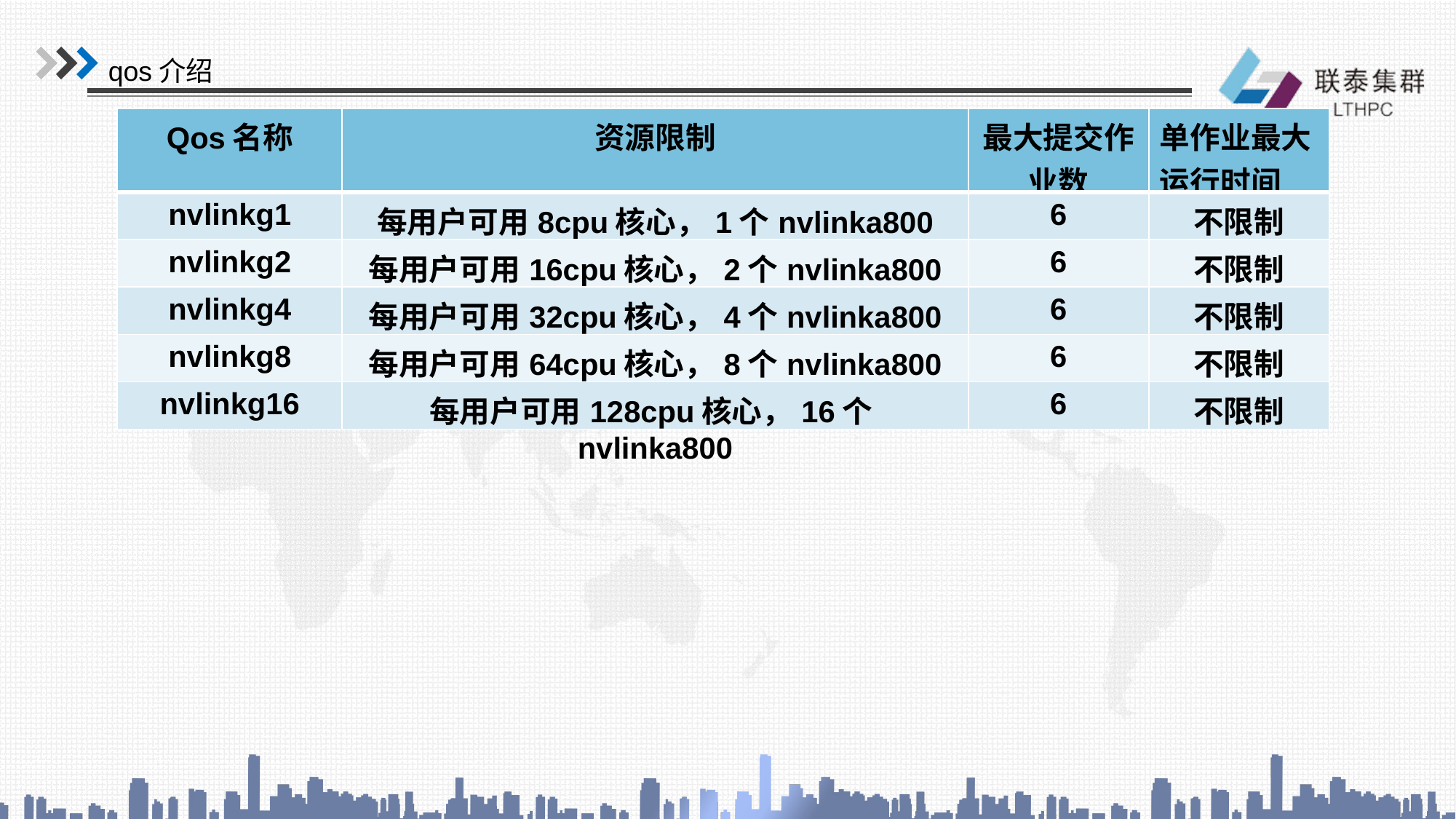

qos介绍
| Qos名称 | 资源限制 | 最大提交作业数 | 单作业最大运行时间 |
| --- | --- | --- | --- |
| nvlinkg1 | 每用户可用8cpu核心，1个nvlinka800 | 6 | 不限制 |
| nvlinkg2 | 每用户可用16cpu核心，2个nvlinka800 | 6 | 不限制 |
| nvlinkg4 | 每用户可用32cpu核心，4个nvlinka800 | 6 | 不限制 |
| nvlinkg8 | 每用户可用64cpu核心，8个nvlinka800 | 6 | 不限制 |
| nvlinkg16 | 每用户可用128cpu核心，16个nvlinka800 | 6 | 不限制 |